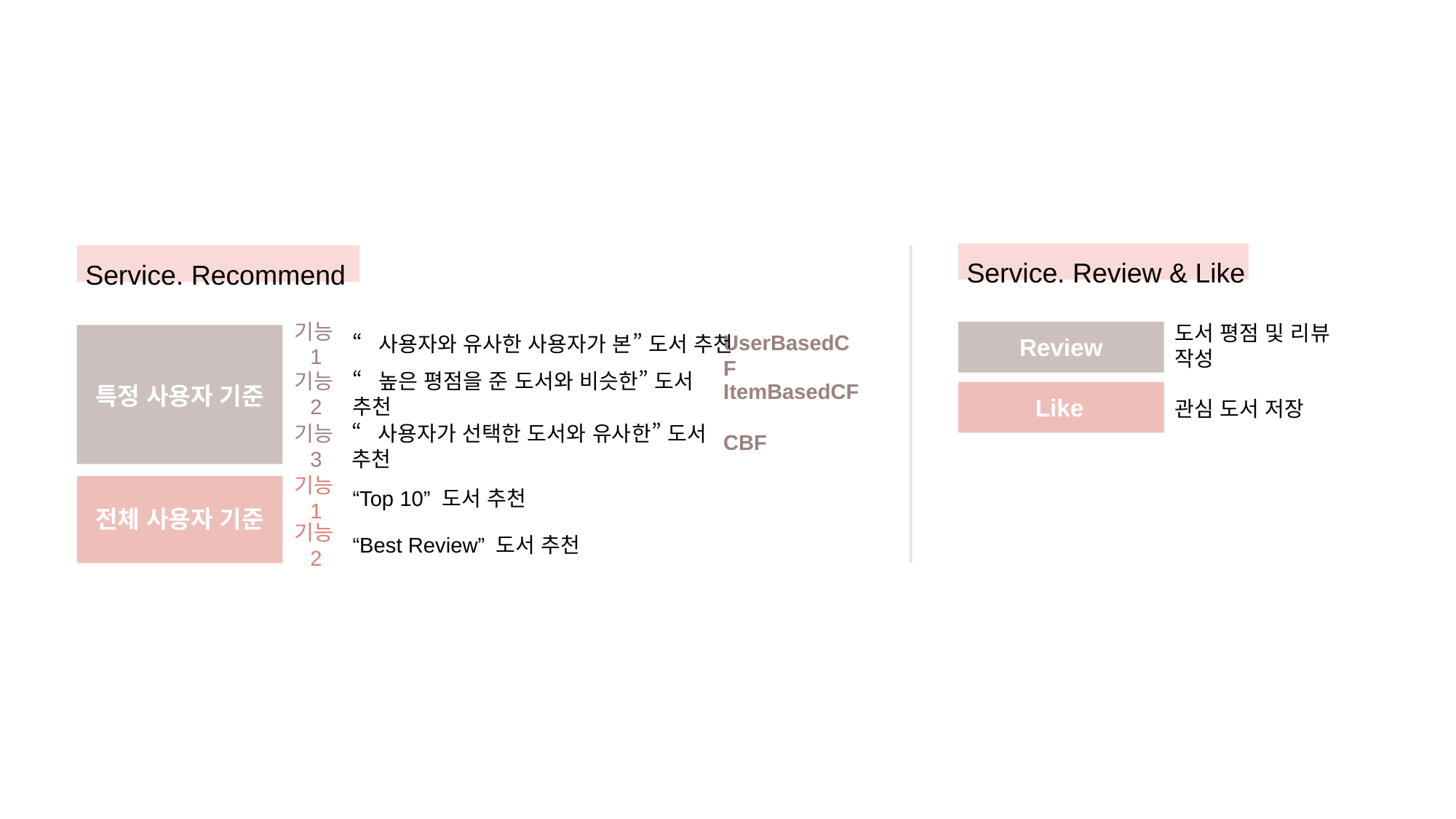

Service. Review & Like

Review
도서 평점 및 리뷰 작성

Like
관심 도서 저장
Service. Recommend

UserBasedCF

“사용자와 유사한 사용자가 본” 도서 추천
기능1
ItemBasedCF
“높은 평점을 준 도서와 비슷한” 도서 추천
기능2
특정 사용자 기준
CBF
“사용자가 선택한 도서와 유사한” 도서 추천
기능3

“Top 10” 도서 추천
기능1
전체 사용자 기준
“Best Review” 도서 추천
기능2